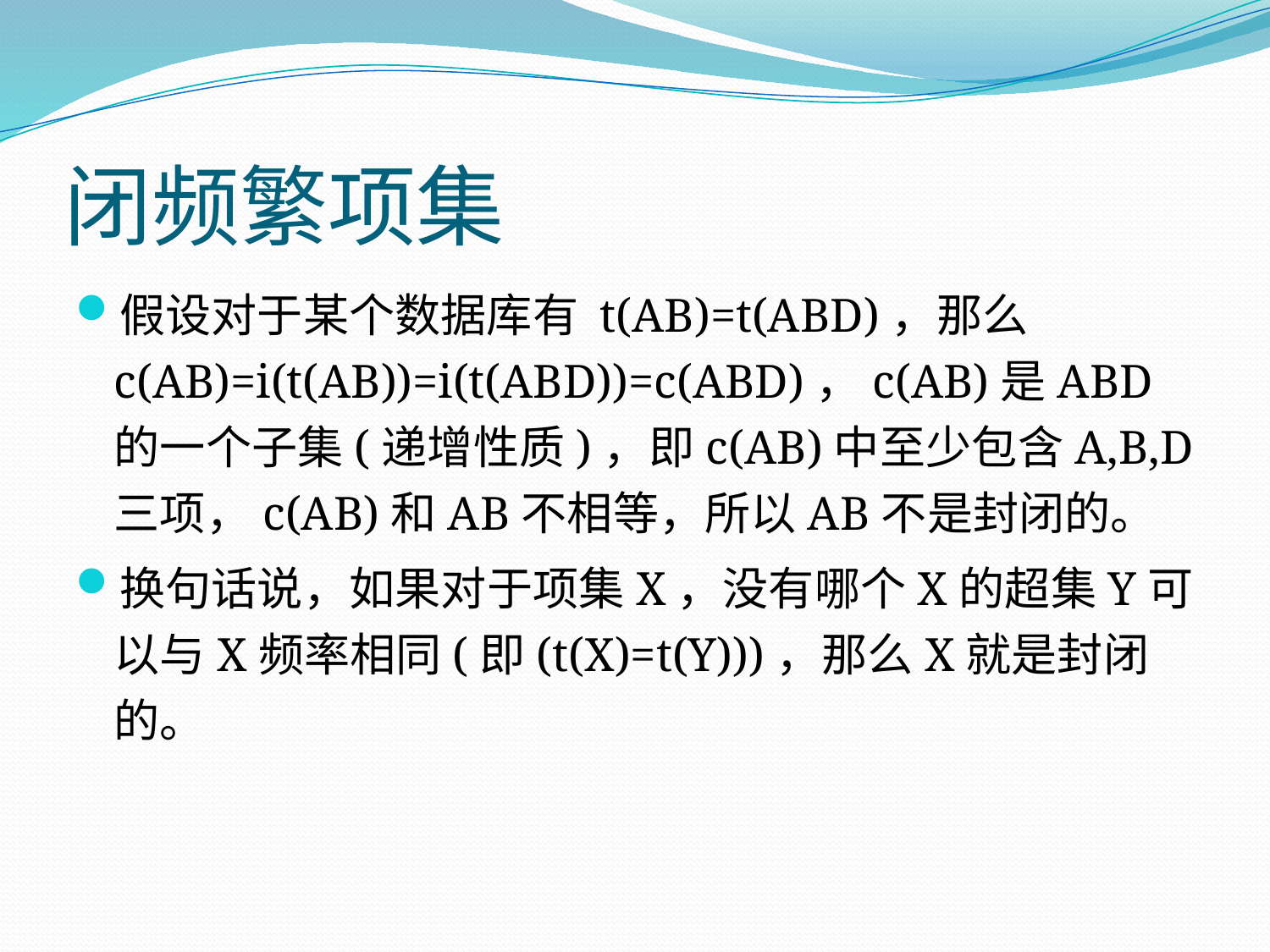

# 闭频繁项集
假设对于某个数据库有 t(AB)=t(ABD)，那么c(AB)=i(t(AB))=i(t(ABD))=c(ABD)，c(AB)是ABD的一个子集(递增性质)，即c(AB)中至少包含A,B,D三项，c(AB)和AB不相等，所以AB不是封闭的。
换句话说，如果对于项集X，没有哪个X的超集Y可以与X频率相同(即(t(X)=t(Y)))，那么X就是封闭的。